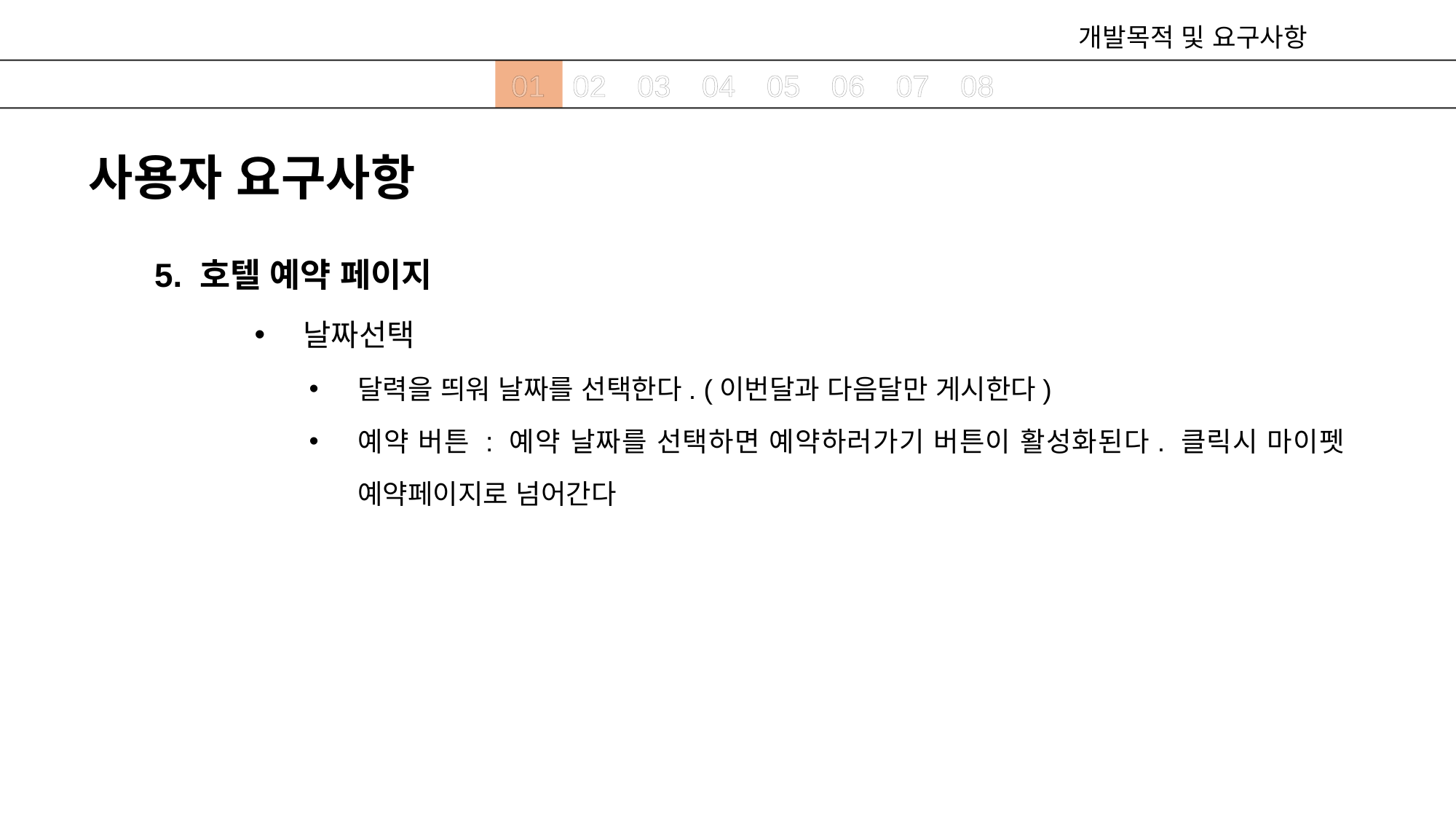

개발목적 및 요구사항

01
02
03
04
05
06
07
08
사용자 요구사항
5. 호텔 예약 페이지
날짜선택
달력을 띄워 날짜를 선택한다. (이번달과 다음달만 게시한다)
예약 버튼 : 예약 날짜를 선택하면 예약하러가기 버튼이 활성화된다. 클릭시 마이펫 예약페이지로 넘어간다